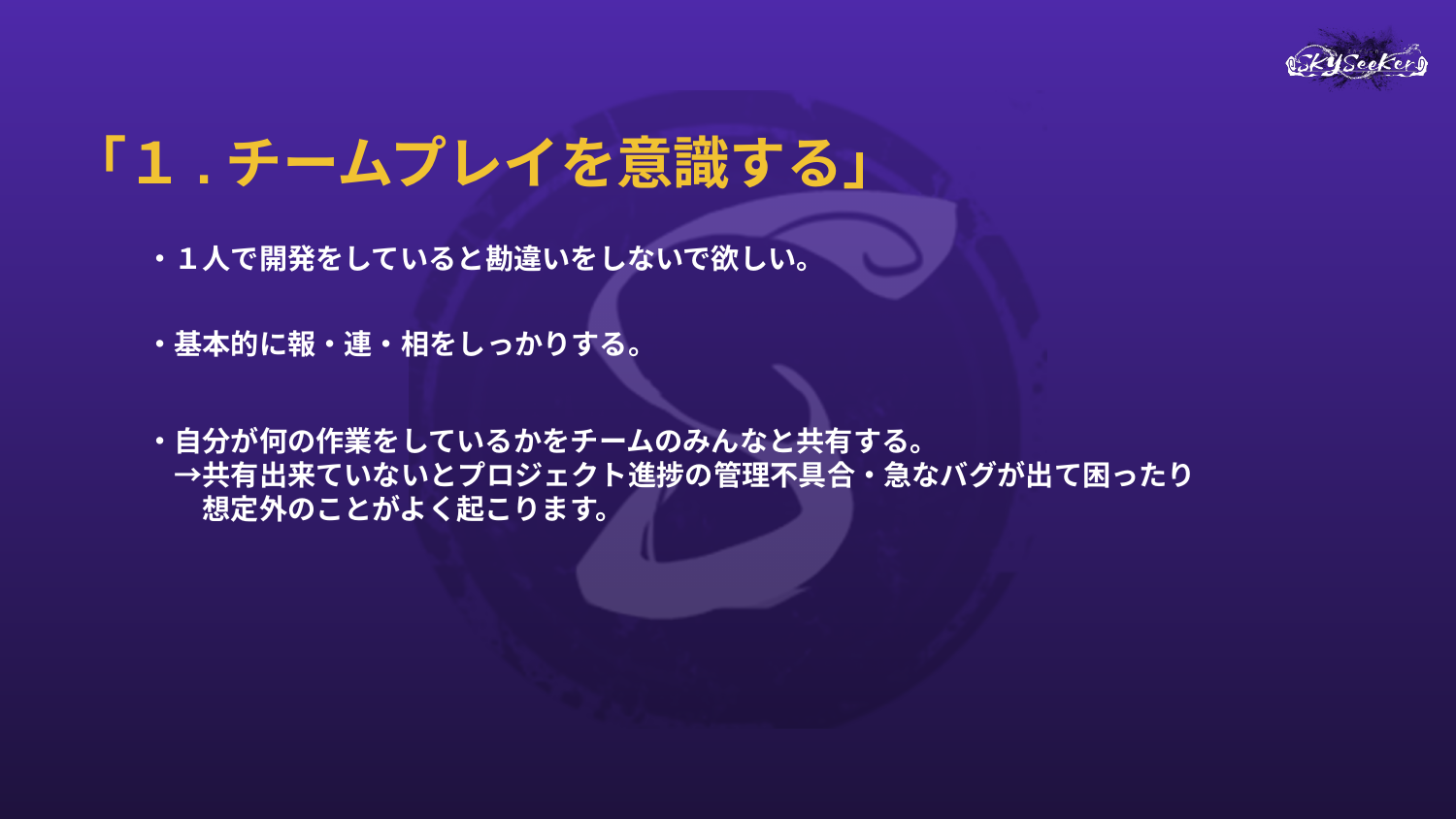

# 「１.チームプレイを意識する」
・１人で開発をしていると勘違いをしないで欲しい。
・基本的に報・連・相をしっかりする。
・自分が何の作業をしているかをチームのみんなと共有する。
　→共有出来ていないとプロジェクト進捗の管理不具合・急なバグが出て困ったり
　　想定外のことがよく起こります。